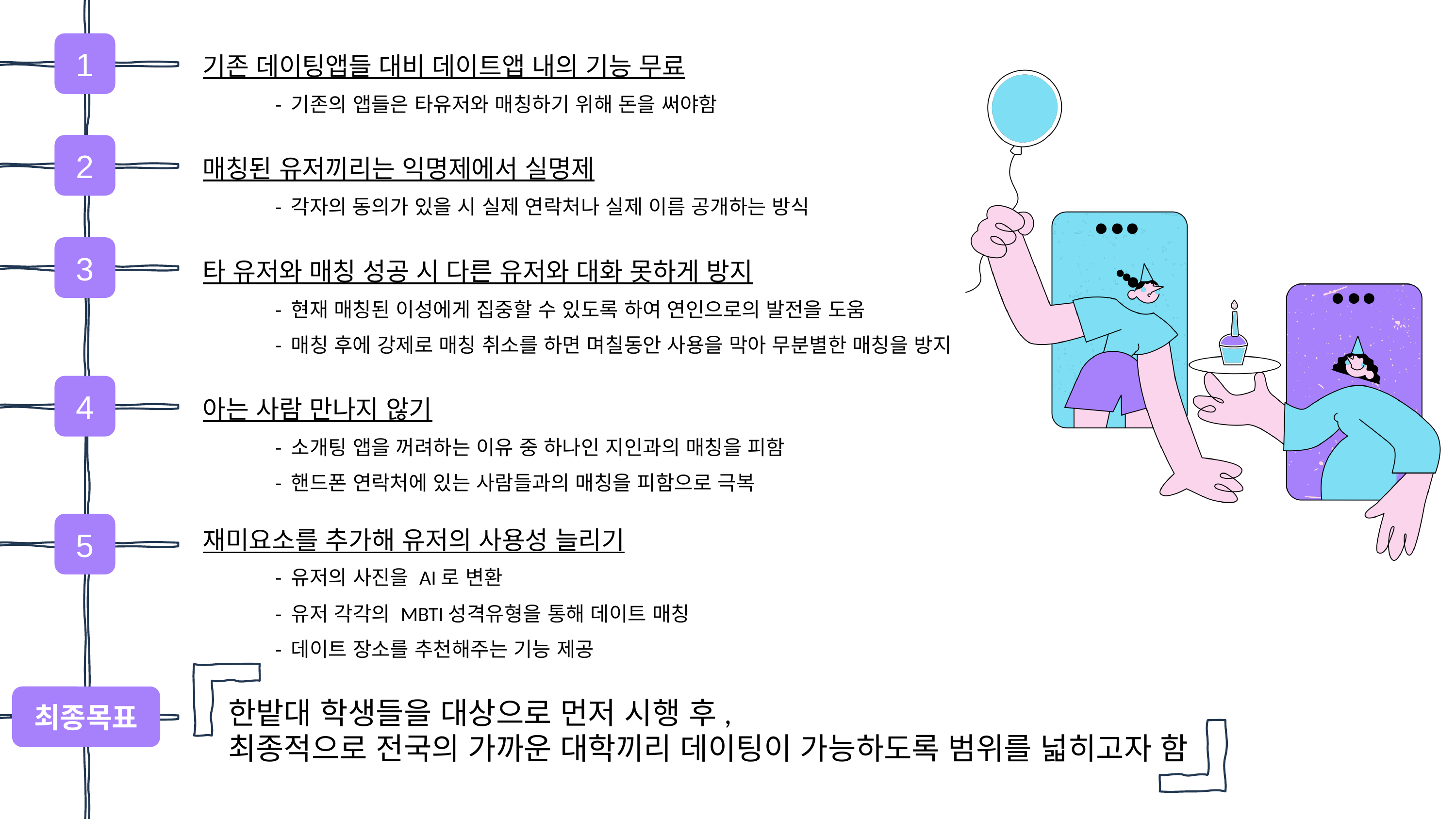

1

기존 데이팅앱들 대비 데이트앱 내의 기능 무료
	- 기존의 앱들은 타유저와 매칭하기 위해 돈을 써야함

2

매칭된 유저끼리는 익명제에서 실명제
	- 각자의 동의가 있을 시 실제 연락처나 실제 이름 공개하는 방식
3

타 유저와 매칭 성공 시 다른 유저와 대화 못하게 방지
	- 현재 매칭된 이성에게 집중할 수 있도록 하여 연인으로의 발전을 도움
	- 매칭 후에 강제로 매칭 취소를 하면 며칠동안 사용을 막아 무분별한 매칭을 방지
4

아는 사람 만나지 않기
	- 소개팅 앱을 꺼려하는 이유 중 하나인 지인과의 매칭을 피함
	- 핸드폰 연락처에 있는 사람들과의 매칭을 피함으로 극복
5

재미요소를 추가해 유저의 사용성 늘리기
	- 유저의 사진을 AI로 변환
	- 유저 각각의 MBTI성격유형을 통해 데이트 매칭
	- 데이트 장소를 추천해주는 기능 제공

최종목표

한밭대 학생들을 대상으로 먼저 시행 후,
최종적으로 전국의 가까운 대학끼리 데이팅이 가능하도록 범위를 넓히고자 함